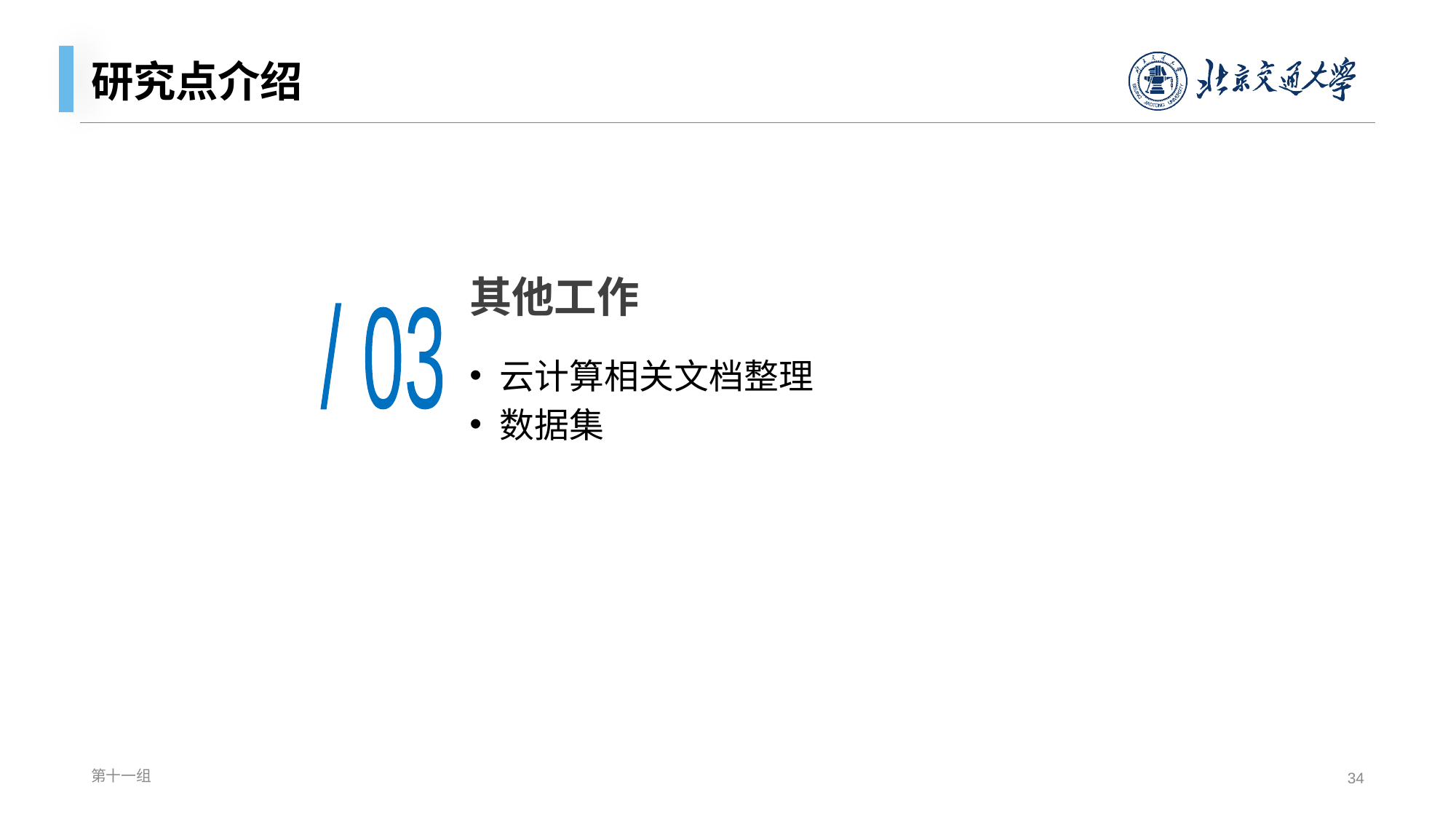

# 研究点介绍
其他工作
/ 03
云计算相关文档整理
数据集
第十一组
34